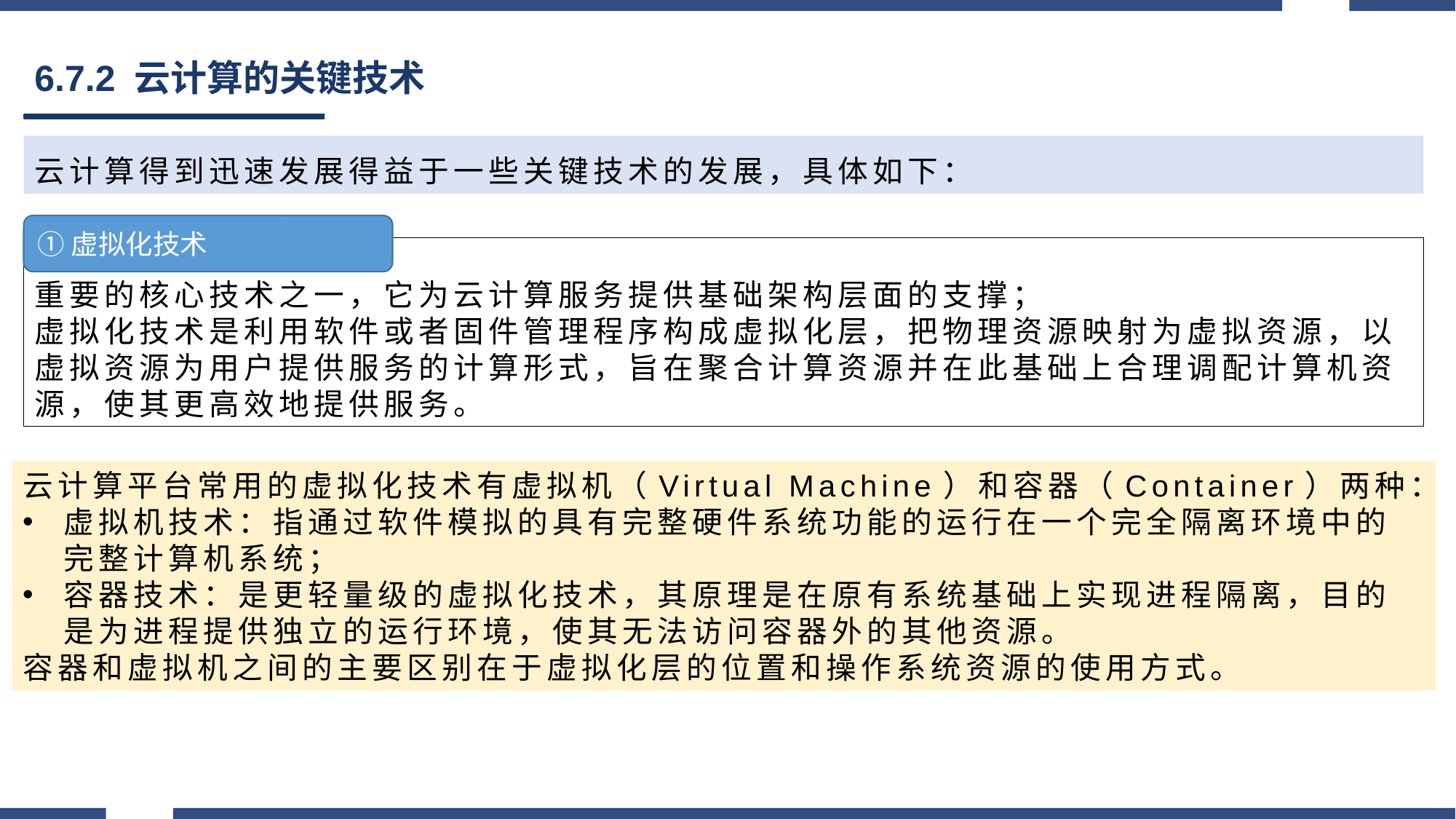

# 6.7.2 云计算的关键技术
云计算得到迅速发展得益于一些关键技术的发展，具体如下：
①虚拟化技术

重要的核心技术之一，它为云计算服务提供基础架构层面的支撑；
虚拟化技术是利用软件或者固件管理程序构成虚拟化层，把物理资源映射为虚拟资源，以虚拟资源为用户提供服务的计算形式，旨在聚合计算资源并在此基础上合理调配计算机资源，使其更高效地提供服务。
云计算平台常用的虚拟化技术有虚拟机（Virtual Machine）和容器（Container）两种：
虚拟机技术：指通过软件模拟的具有完整硬件系统功能的运行在一个完全隔离环境中的完整计算机系统；
容器技术：是更轻量级的虚拟化技术，其原理是在原有系统基础上实现进程隔离，目的是为进程提供独立的运行环境，使其无法访问容器外的其他资源。
容器和虚拟机之间的主要区别在于虚拟化层的位置和操作系统资源的使用方式。